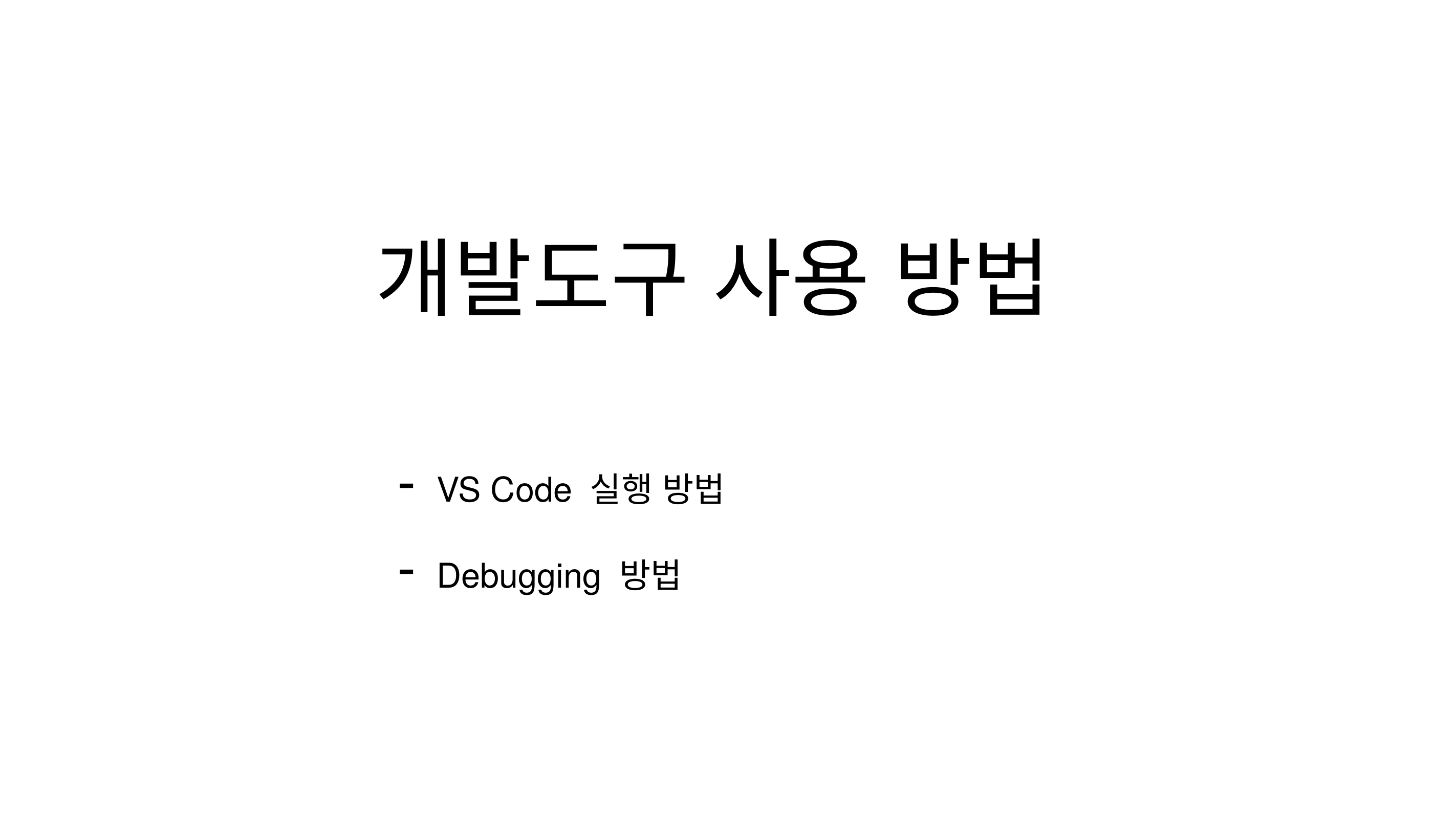

# 개발도구 사용 방법
VS Code 실행 방법
Debugging 방법